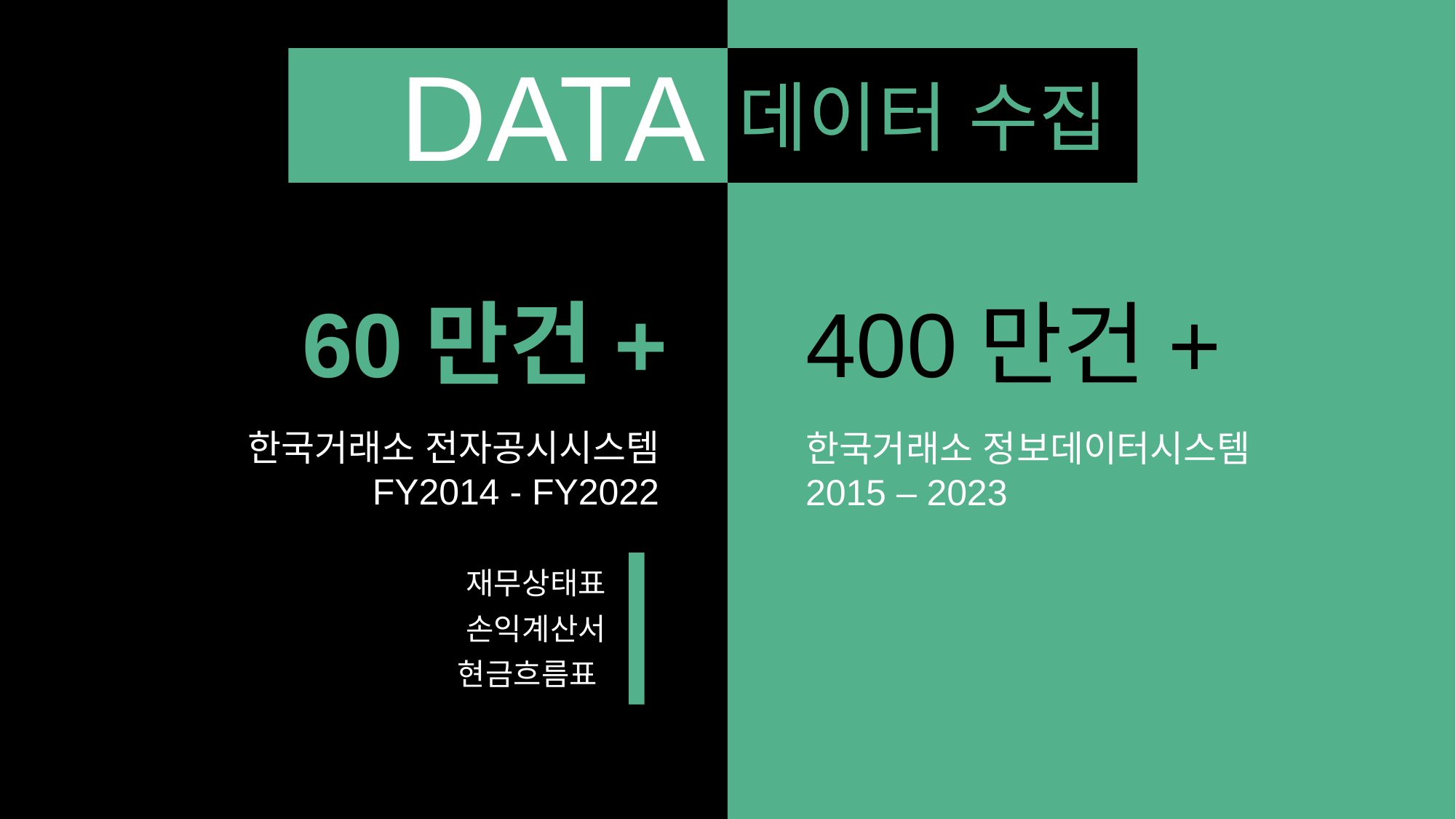

DATA

데이터 수집
60만건+
400만건+
한국거래소 전자공시시스템
FY2014 - FY2022
한국거래소 정보데이터시스템
2015 – 2023

재무상태표
손익계산서
현금흐름표